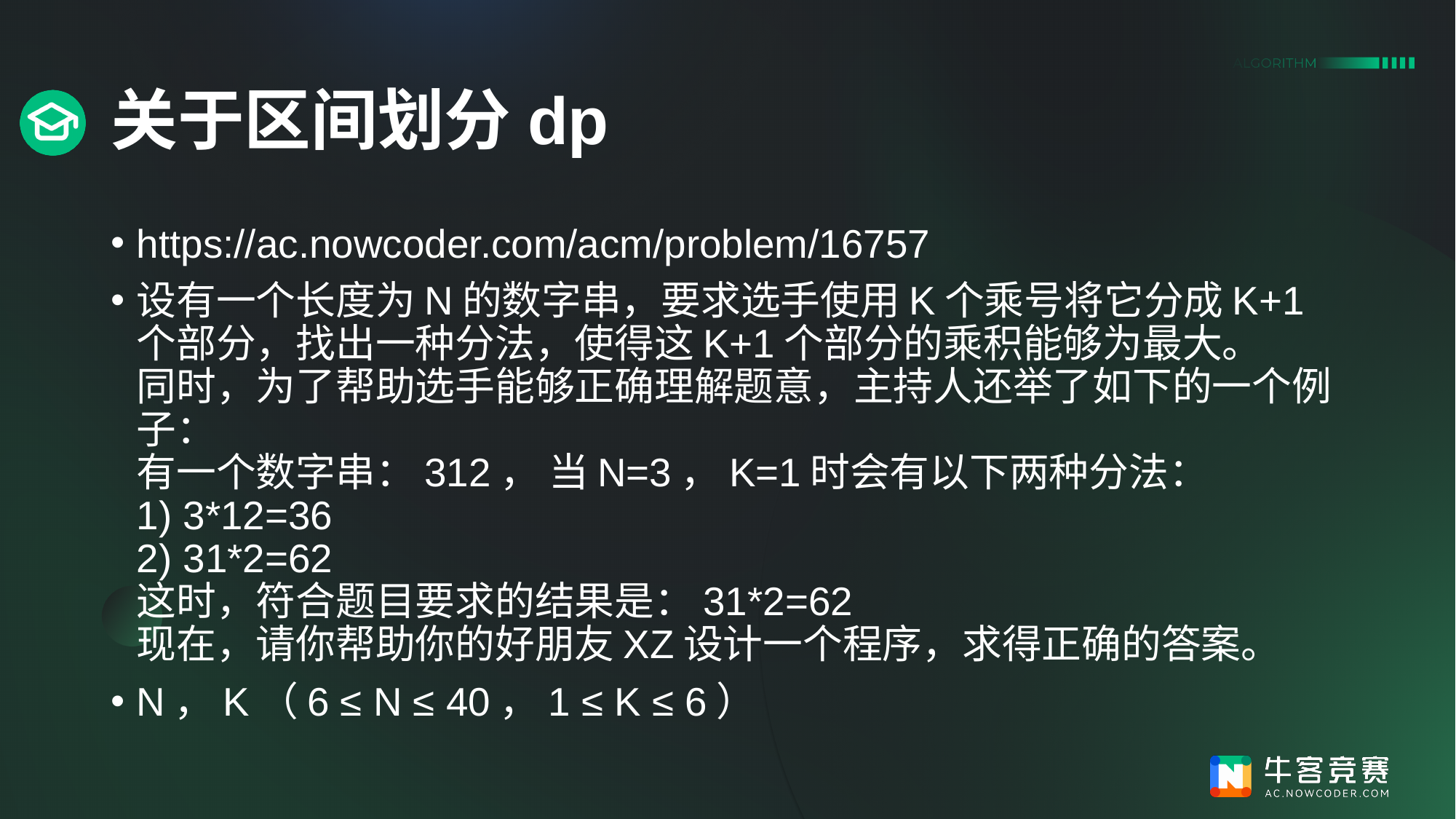

# 关于区间划分dp
https://ac.nowcoder.com/acm/problem/16757
设有一个长度为N的数字串，要求选手使用K个乘号将它分成K+1个部分，找出一种分法，使得这K+1个部分的乘积能够为最大。
同时，为了帮助选手能够正确理解题意，主持人还举了如下的一个例子：
有一个数字串：312， 当N=3，K=1时会有以下两种分法：
1) 3*12=36
2) 31*2=62
这时，符合题目要求的结果是：31*2=62
现在，请你帮助你的好朋友XZ设计一个程序，求得正确的答案。
N，K（6 ≤ N ≤ 40，1 ≤ K ≤ 6）